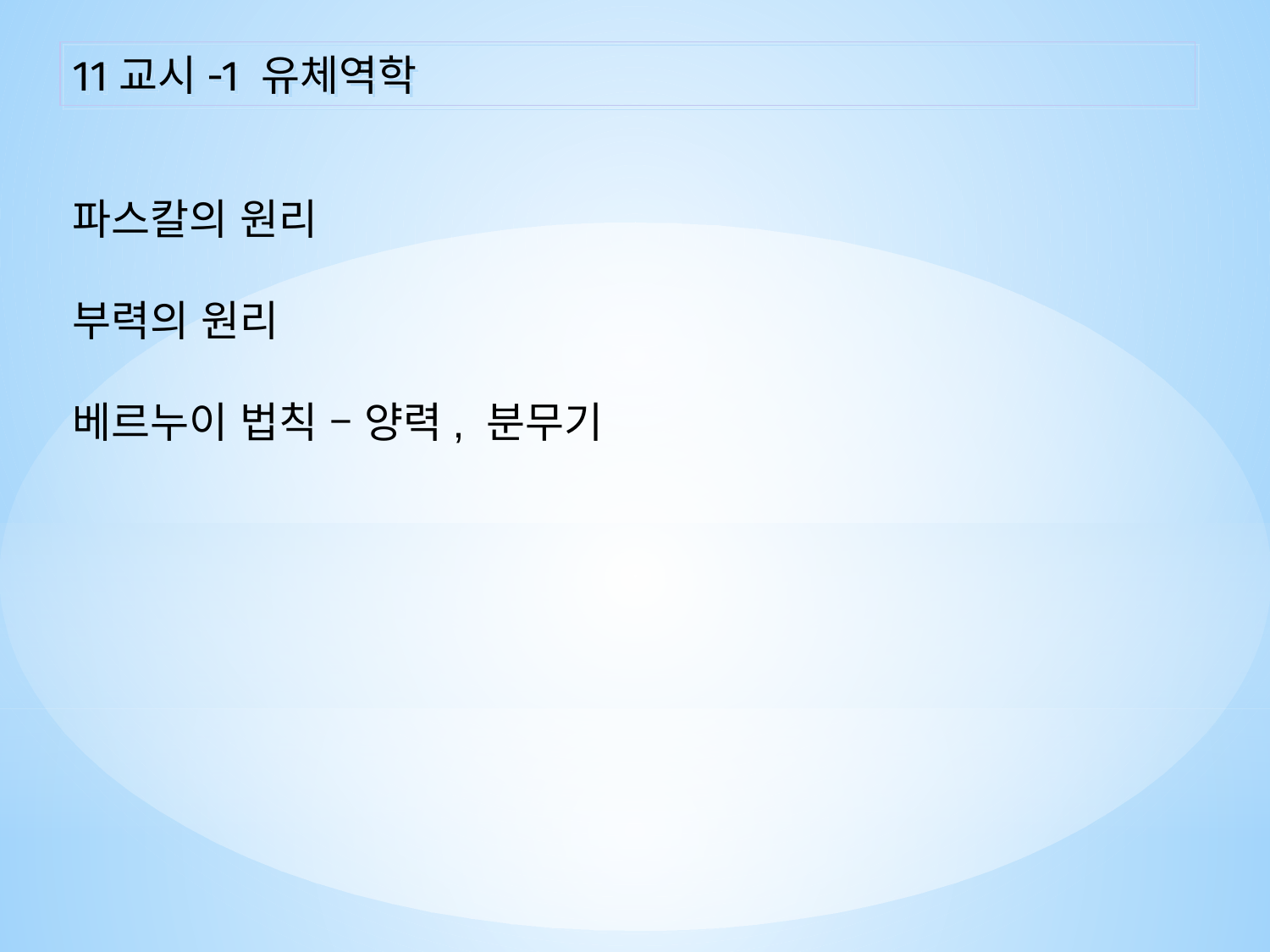

11교시-1 유체역학
파스칼의 원리

부력의 원리

베르누이 법칙 – 양력, 분무기